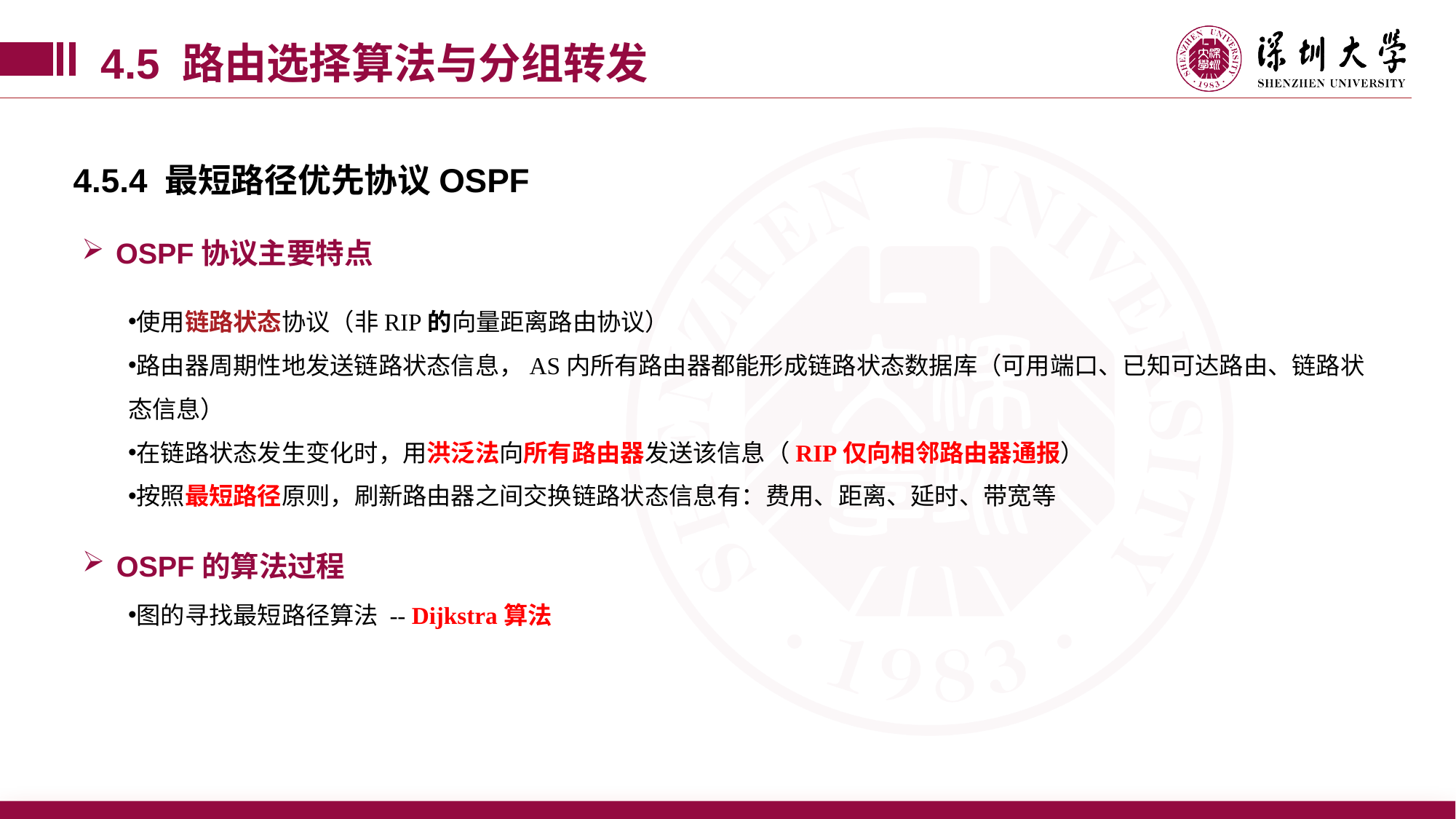

4.5 路由选择算法与分组转发

4.5.4 最短路径优先协议OSPF
OSPF协议主要特点
使用链路状态协议（非RIP的向量距离路由协议）
路由器周期性地发送链路状态信息，AS内所有路由器都能形成链路状态数据库（可用端口、已知可达路由、链路状态信息）
在链路状态发生变化时，用洪泛法向所有路由器发送该信息（RIP仅向相邻路由器通报）
按照最短路径原则，刷新路由器之间交换链路状态信息有：费用、距离、延时、带宽等
OSPF的算法过程
图的寻找最短路径算法 -- Dijkstra算法